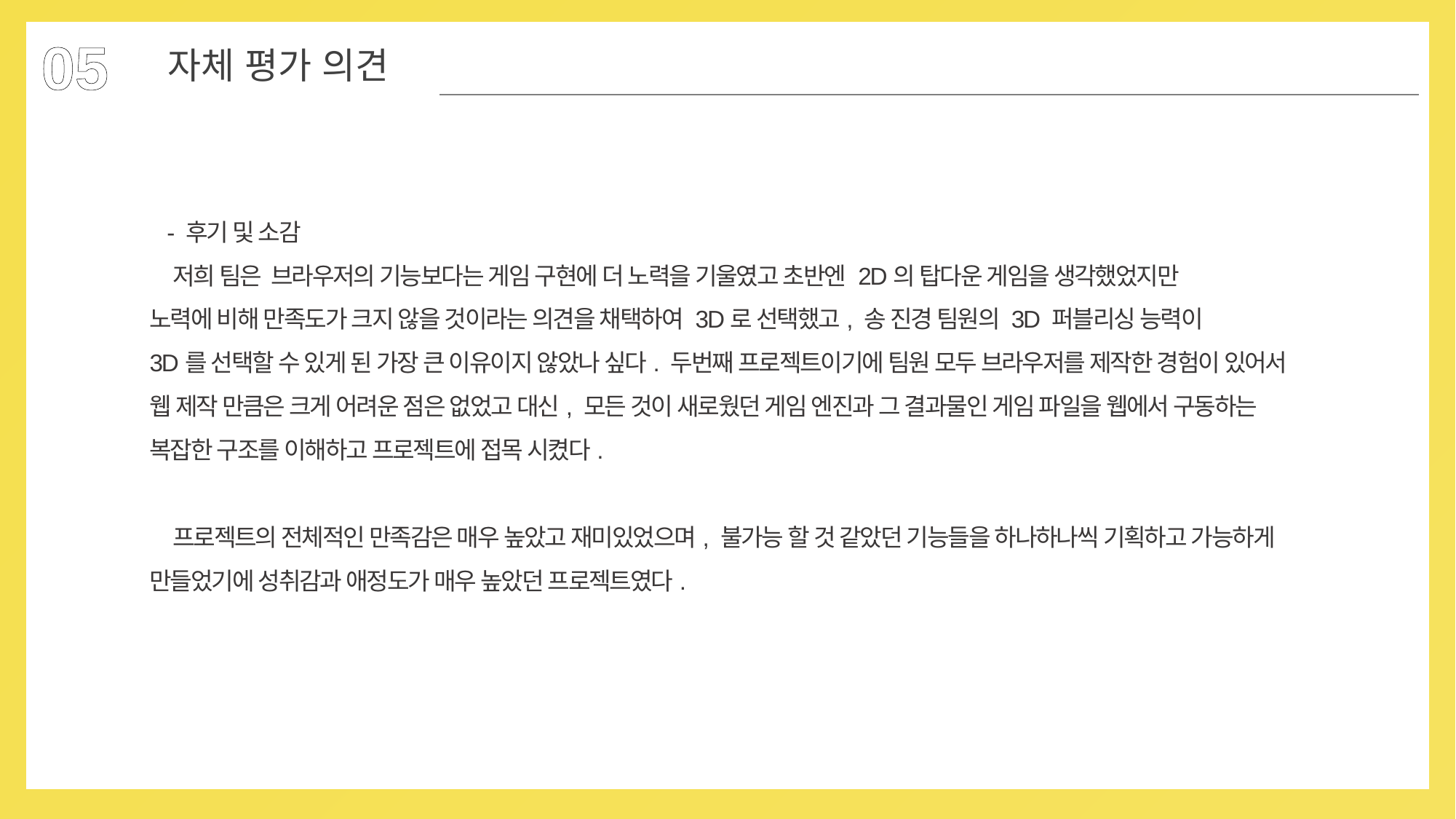

05
자체 평가 의견
   - 후기 및 소감
   저희 팀은  브라우저의 기능보다는 게임 구현에 더 노력을 기울였고 초반엔 2D의 탑다운 게임을 생각했었지만
노력에 비해 만족도가 크지 않을 것이라는 의견을 채택하여 3D로 선택했고, 송 진경 팀원의 3D 퍼블리싱 능력이
3D를 선택할 수 있게 된 가장 큰 이유이지 않았나 싶다. 두번째 프로젝트이기에 팀원 모두 브라우저를 제작한 경험이 있어서 웹 제작 만큼은 크게 어려운 점은 없었고 대신, 모든 것이 새로웠던 게임 엔진과 그 결과물인 게임 파일을 웹에서 구동하는 복잡한 구조를 이해하고 프로젝트에 접목 시켰다.
   프로젝트의 전체적인 만족감은 매우 높았고 재미있었으며, 불가능 할 것 같았던 기능들을 하나하나씩 기획하고 가능하게 만들었기에 성취감과 애정도가 매우 높았던 프로젝트였다.